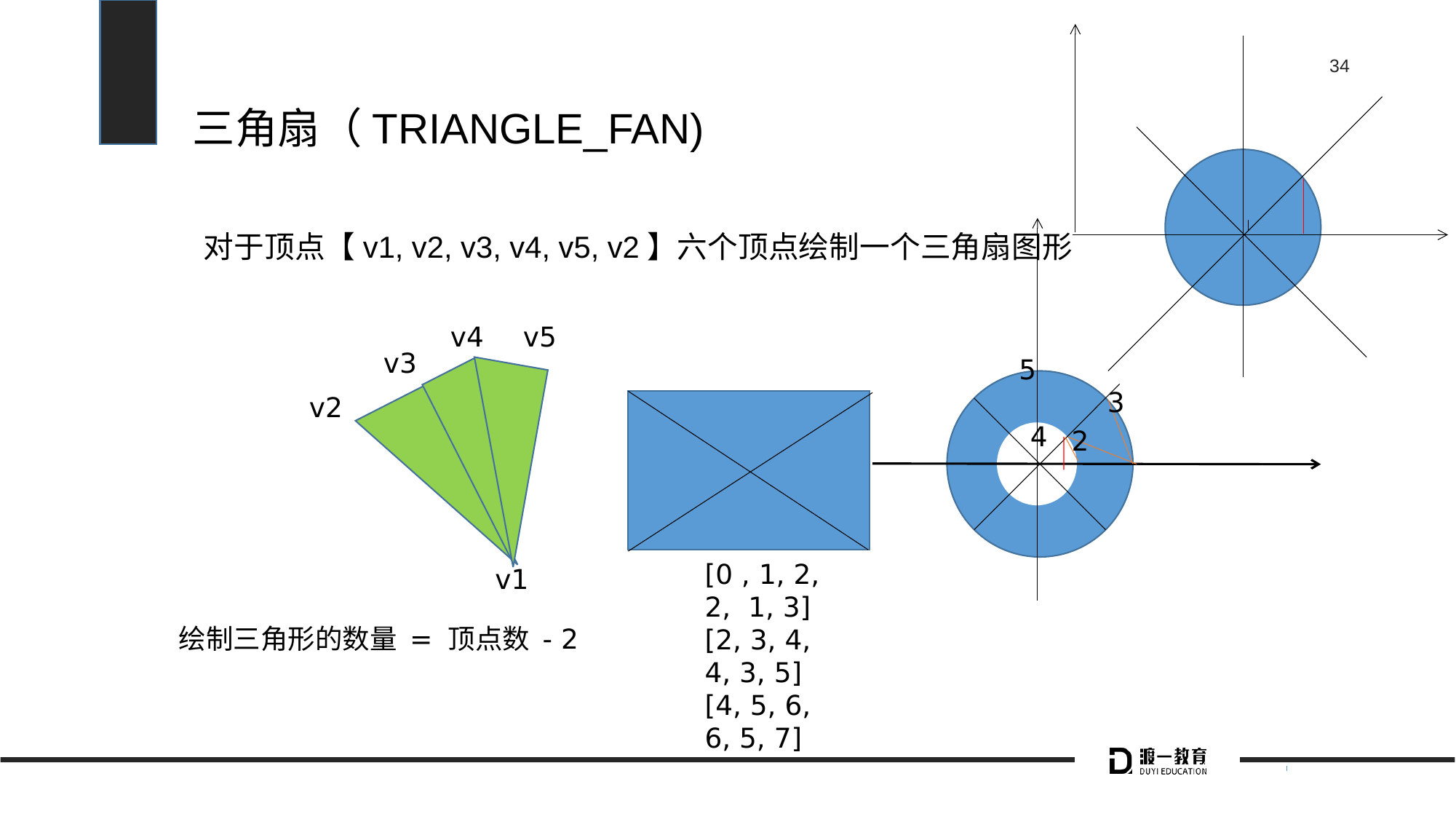

# 三角扇（TRIANGLE_FAN)

对于顶点【v1, v2, v3, v4, v5, v2】六个顶点绘制一个三角扇图形
v4
v5
v3
5

3
v2

4
2

[0 , 1, 2,
2,  1, 3]
[2, 3, 4,
4, 3, 5]
[4, 5, 6,
6, 5, 7]

v1
绘制三角形的数量 = 顶点数 - 2